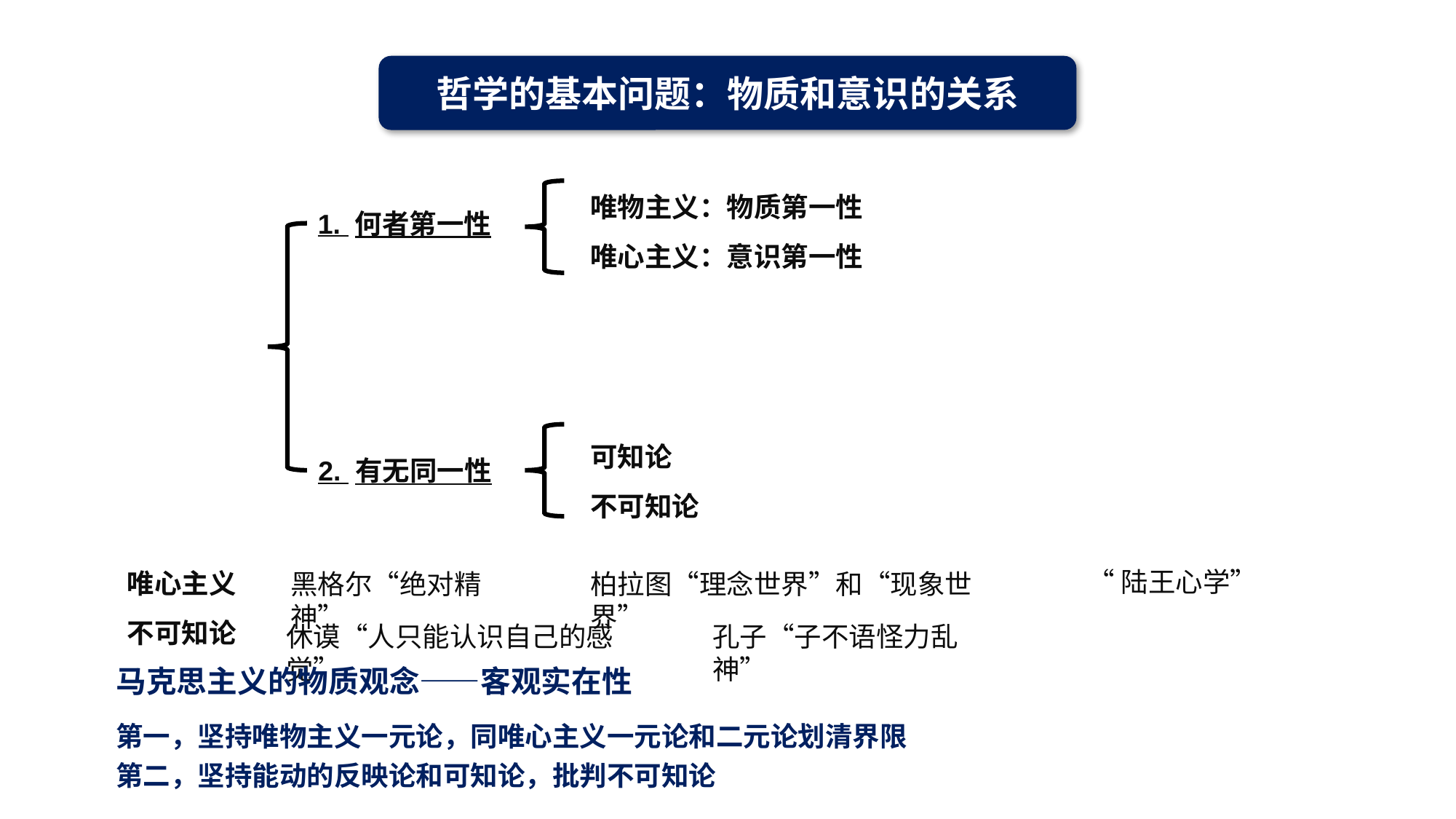

哲学的基本问题：物质和意识的关系
唯物主义：物质第一性
唯心主义：意识第一性

1. 何者第一性

可知论
不可知论

2. 有无同一性
“陆王心学”
唯心主义
柏拉图“理念世界”和“现象世界”
黑格尔“绝对精神”
不可知论
休谟“人只能认识自己的感觉”
孔子“子不语怪力乱神”
马克思主义的物质观念——客观实在性
第一，坚持唯物主义一元论，同唯心主义一元论和二元论划清界限
第二，坚持能动的反映论和可知论，批判不可知论